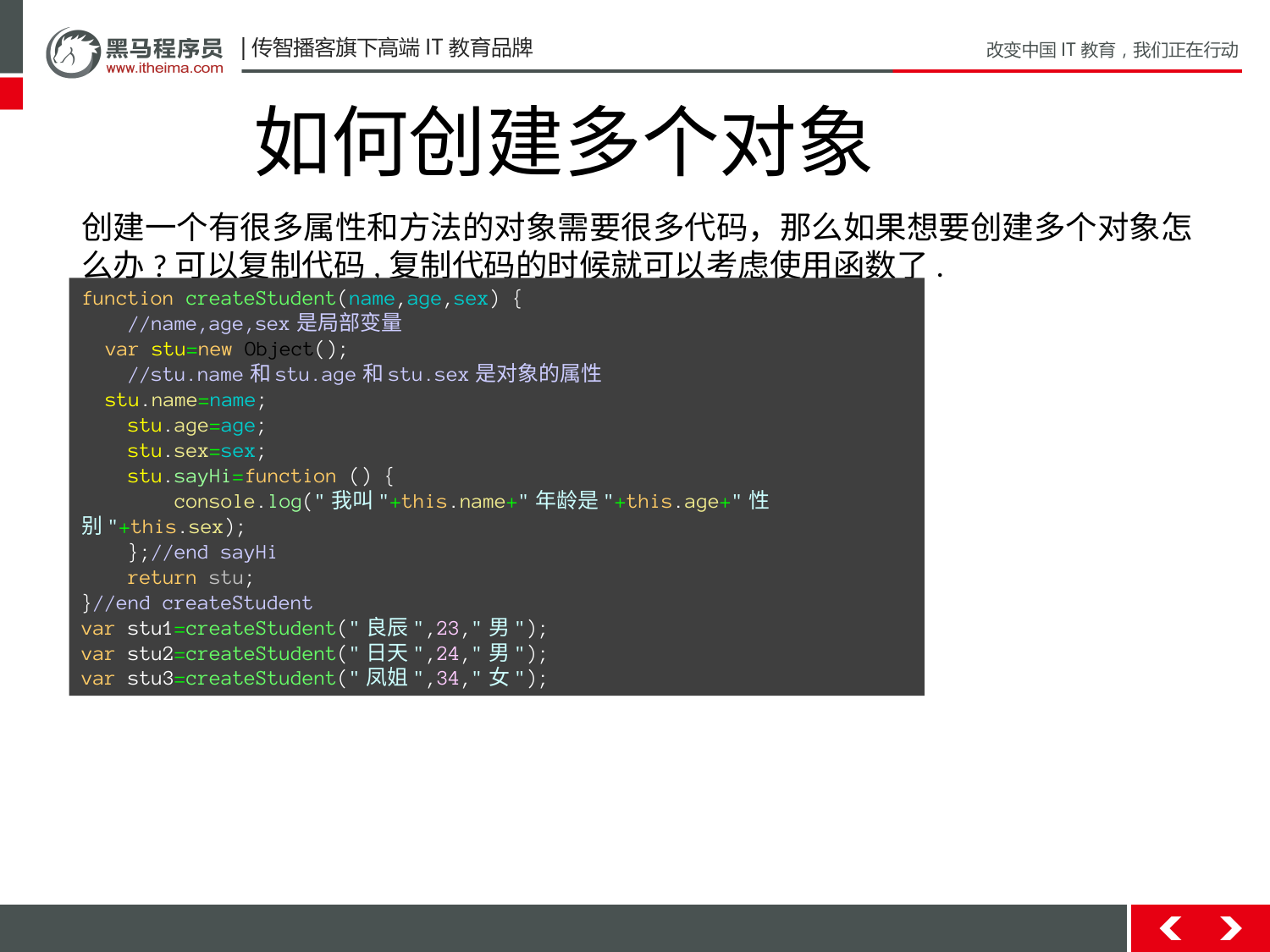

如何创建多个对象
创建一个有很多属性和方法的对象需要很多代码，那么如果想要创建多个对象怎么办?可以复制代码,复制代码的时候就可以考虑使用函数了.
function createStudent(name,age,sex) {
    //name,age,sex是局部变量
    var stu=new Object();
    //stu.name和stu.age和stu.sex是对象的属性
    stu.name=name;
    stu.age=age;
    stu.sex=sex;
    stu.sayHi=function () {
        console.log("我叫"+this.name+"年龄是"+this.age+"性别"+this.sex);
    };//end sayHi
    return stu;
}//end createStudent
var stu1=createStudent("良辰",23,"男");
var stu2=createStudent("日天",24,"男");
var stu3=createStudent("凤姐",34,"女");